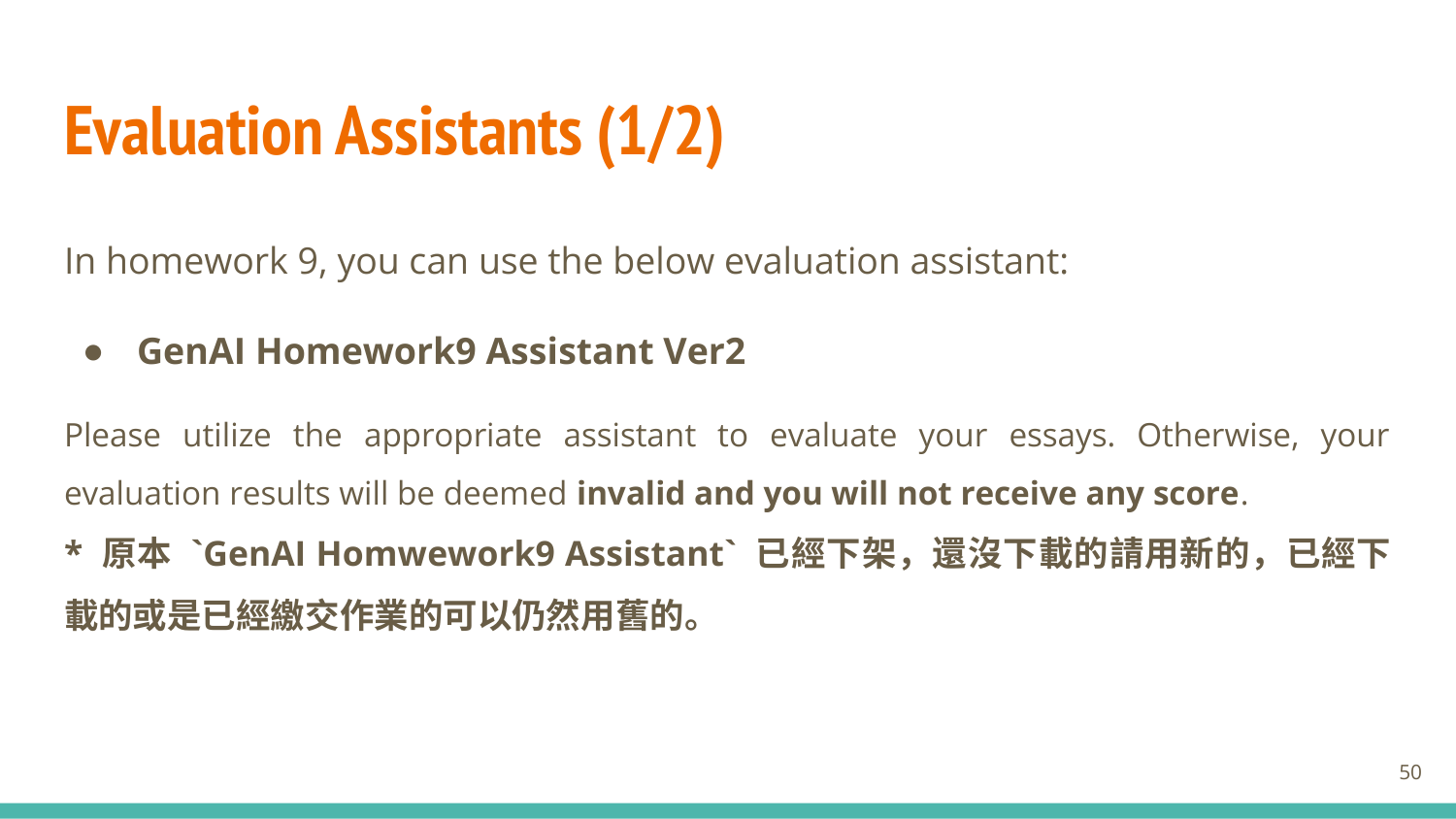

# Evaluation Assistants (1/2)
In homework 9, you can use the below evaluation assistant:
GenAI Homework9 Assistant Ver2
Please utilize the appropriate assistant to evaluate your essays. Otherwise, your evaluation results will be deemed invalid and you will not receive any score.
* 原本 `GenAI Homwework9 Assistant` 已經下架，還沒下載的請用新的，已經下載的或是已經繳交作業的可以仍然用舊的。
50